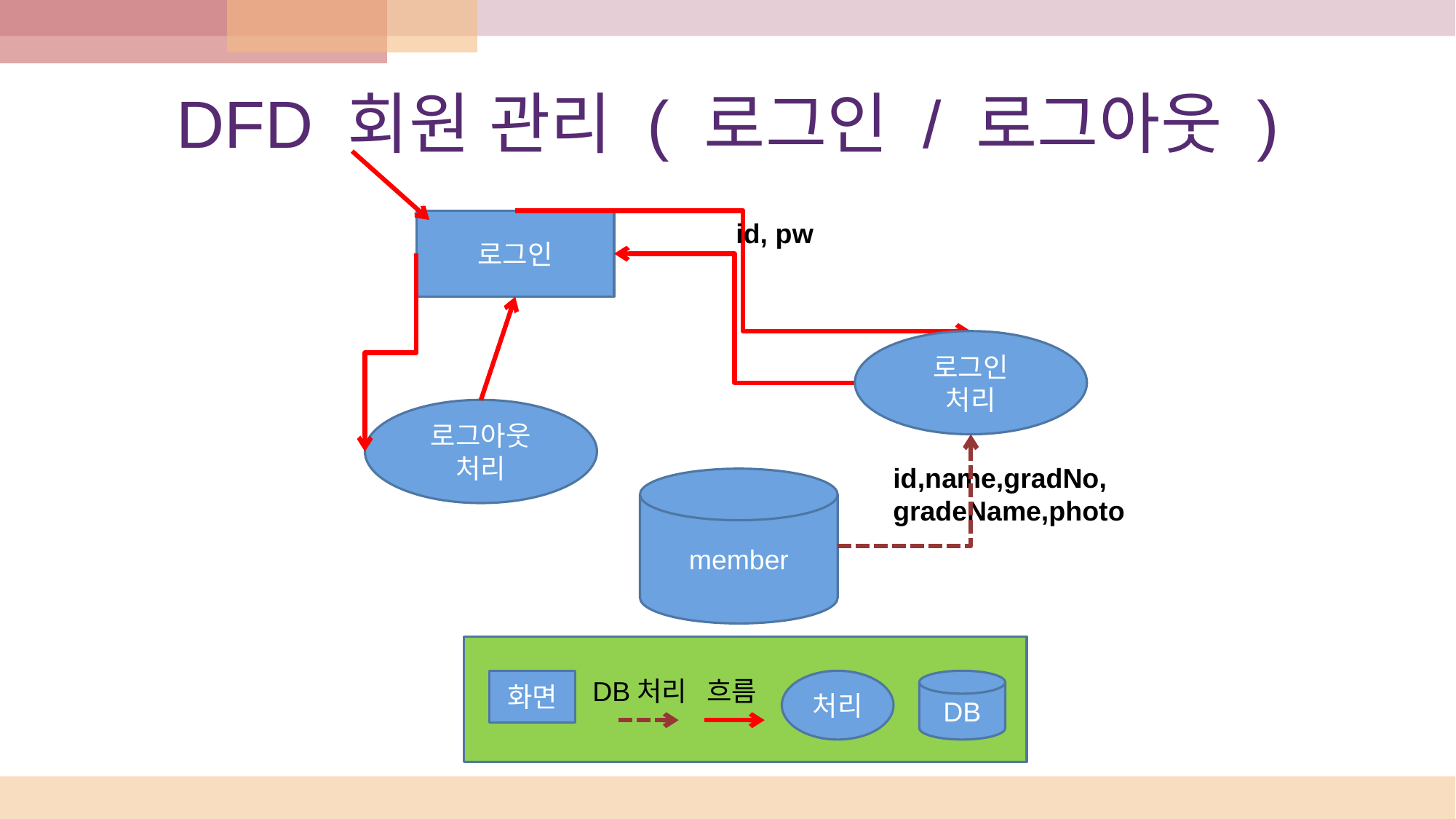

# DFD 회원 관리 ( 로그인 / 로그아웃 )
 id, pw
로그인
로그인
처리
로그아웃
처리
id,name,gradNo,
gradeName,photo
member

DB처리
흐름
화면
처리
DB